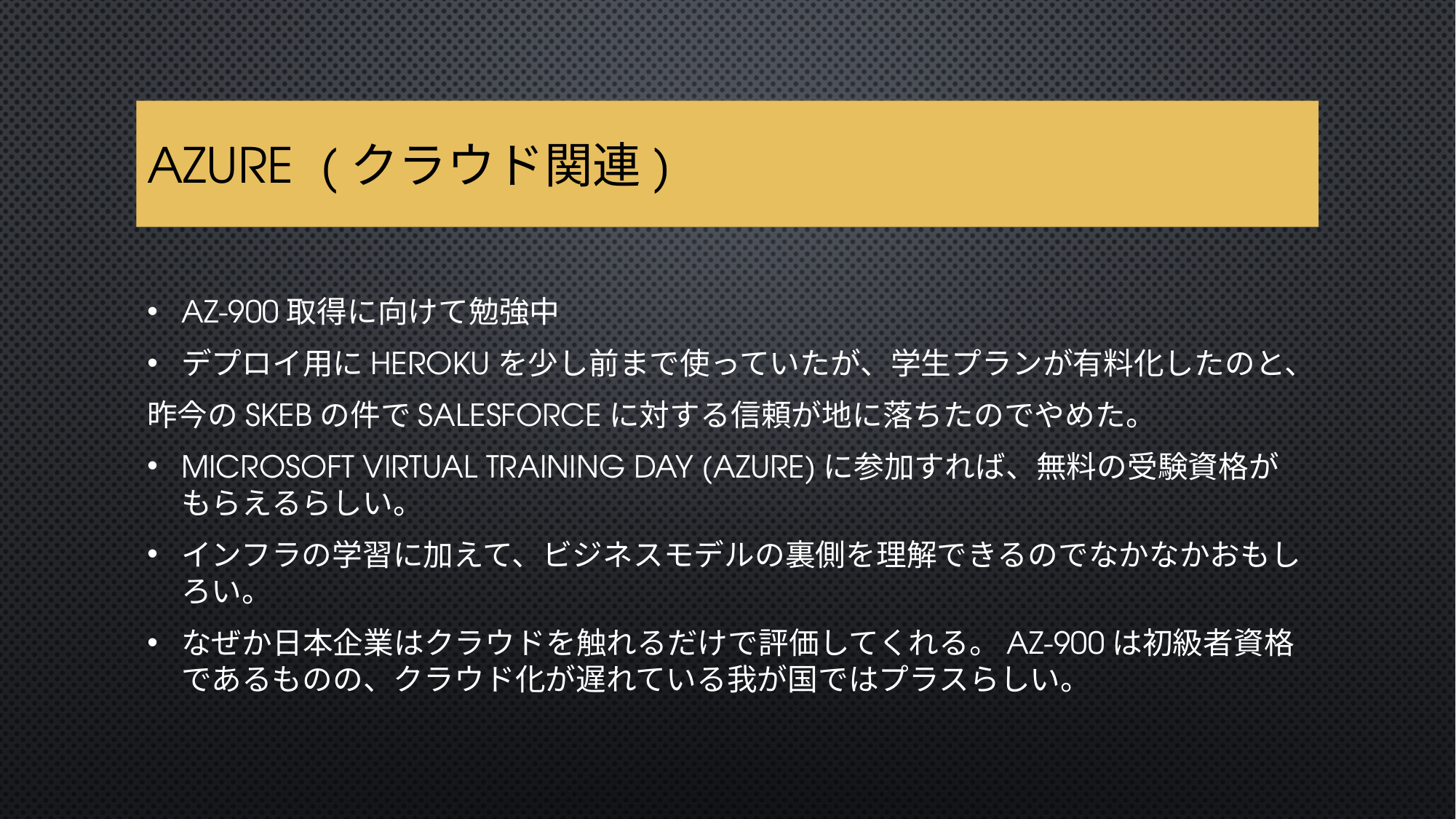

# Azure  (クラウド関連)
AZ-900取得に向けて勉強中
デプロイ用にHEROKUを少し前まで使っていたが、学生プランが有料化したのと、
昨今のSKEBの件でSALESFORCEに対する信頼が地に落ちたのでやめた。
Microsoft Virtual Training day (azure)に参加すれば、無料の受験資格がもらえるらしい。
インフラの学習に加えて、ビジネスモデルの裏側を理解できるのでなかなかおもしろい。
なぜか日本企業はクラウドを触れるだけで評価してくれる。AZ-900は初級者資格であるものの、クラウド化が遅れている我が国ではプラスらしい。